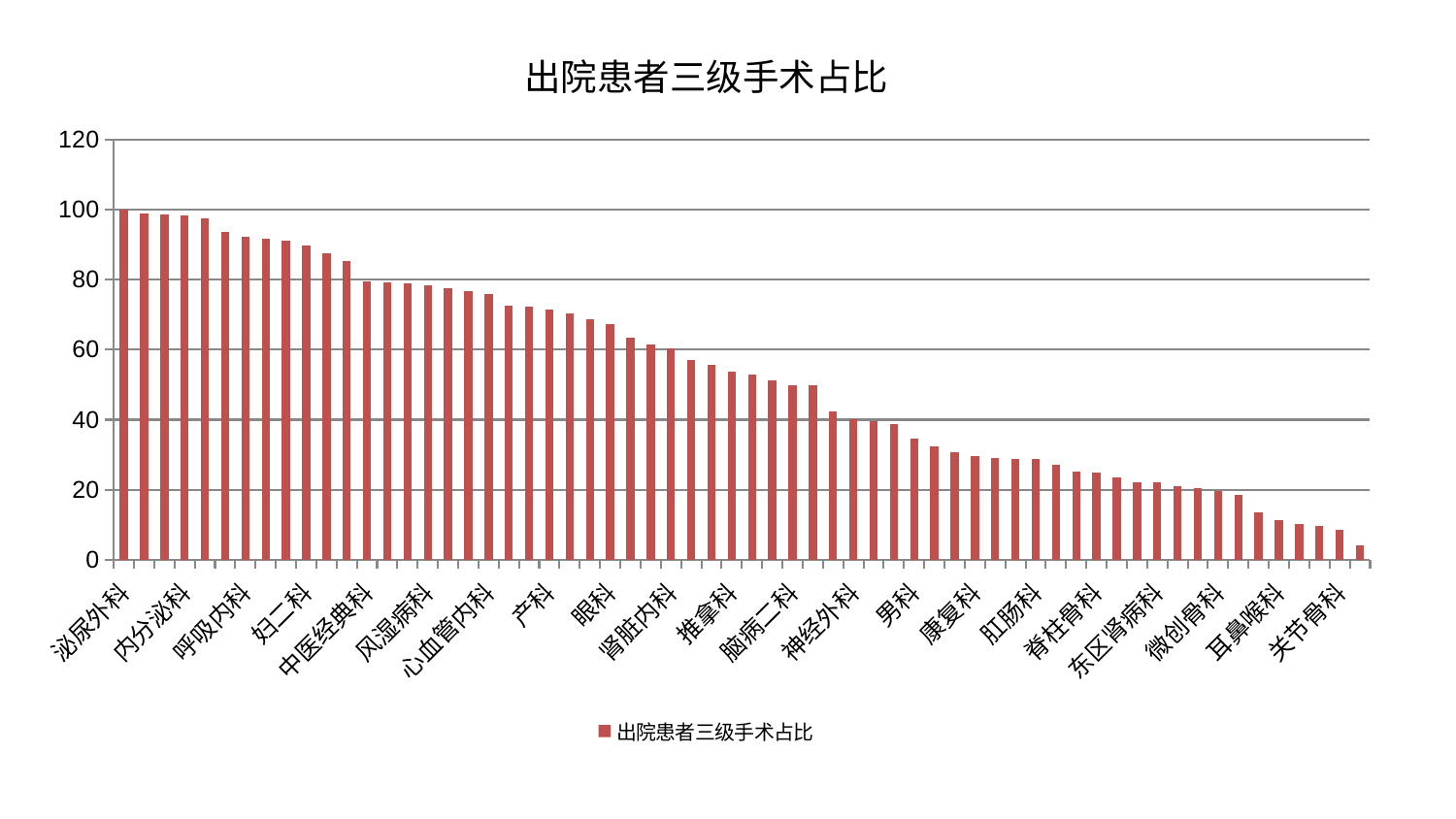

### Chart: 出院患者三级手术占比

| Category | 出院患者三级手术占比 |
|---|---|
| 泌尿外科 | 100.0 |
| 东区重症医学科 | 98.85452612415824 |
| 老年医学科 | 98.76024791797127 |
| 内分泌科 | 98.46023919894134 |
| 儿科 | 97.53880236988624 |
| 普通外科 | 93.57283325828973 |
| 呼吸内科 | 92.18511381569418 |
| 脾胃科消化科合并 | 91.59671942918463 |
| 心病四科 | 91.05625801714888 |
| 妇二科 | 89.65873991345612 |
| 周围血管科 | 87.51631462074074 |
| 心病一科 | 85.34261675653632 |
| 中医经典科 | 79.4753987619546 |
| 显微骨科 | 79.14349857252596 |
| 运动损伤骨科 | 78.90929426178073 |
| 风湿病科 | 78.381589744972 |
| 重症医学科 | 77.62388693471686 |
| 针灸科 | 76.82941419149019 |
| 心血管内科 | 75.82659538603929 |
| 身心医学科 | 72.45135241584029 |
| 血液科 | 72.30689408147475 |
| 产科 | 71.48424880138724 |
| 肾病科 | 70.29574561445531 |
| 神经内科 | 68.7960138522802 |
| 眼科 | 67.20782398172784 |
| 小儿骨科 | 63.426146307038955 |
| 肿瘤内科 | 61.45135067560415 |
| 肾脏内科 | 60.44601645760314 |
| 西区重症医学科 | 57.19485076239444 |
| 脾胃病科 | 55.74952409015999 |
| 推拿科 | 53.84509706059879 |
| 治未病中心 | 53.02299918725784 |
| 肝胆外科 | 51.35382374766242 |
| 脑病二科 | 49.881013227932435 |
| 综合内科 | 49.865687750922596 |
| 乳腺甲状腺外科 | 42.28154098223244 |
| 神经外科 | 40.10363796260212 |
| 皮肤科 | 39.59550730618506 |
| 肝病科 | 38.786323319796104 |
| 男科 | 34.55611104622258 |
| 口腔科 | 32.30924008880449 |
| 心病二科 | 30.73946632177107 |
| 康复科 | 29.625591147797238 |
| 医院 | 29.158782888120637 |
| 骨科 | 28.706716586054974 |
| 肛肠科 | 28.673128191316465 |
| 脑病三科 | 27.180633457749483 |
| 脑病一科 | 25.109954224778576 |
| 脊柱骨科 | 25.009066828350022 |
| 消化内科 | 23.590069464606312 |
| 美容皮肤科 | 22.211016071167023 |
| 东区肾病科 | 22.18270971089056 |
| 中医外治中心 | 20.901034949976168 |
| 心病三科 | 20.567007261087266 |
| 微创骨科 | 19.751380860698077 |
| 胸外科 | 18.56586590557079 |
| 妇科 | 13.38889212098955 |
| 耳鼻喉科 | 11.329432522830695 |
| 妇科妇二科合并 | 10.205294392743557 |
| 小儿推拿科 | 9.539238525409877 |
| 关节骨科 | 8.66858575323235 |
| 创伤骨科 | 4.088536096506479 |
10